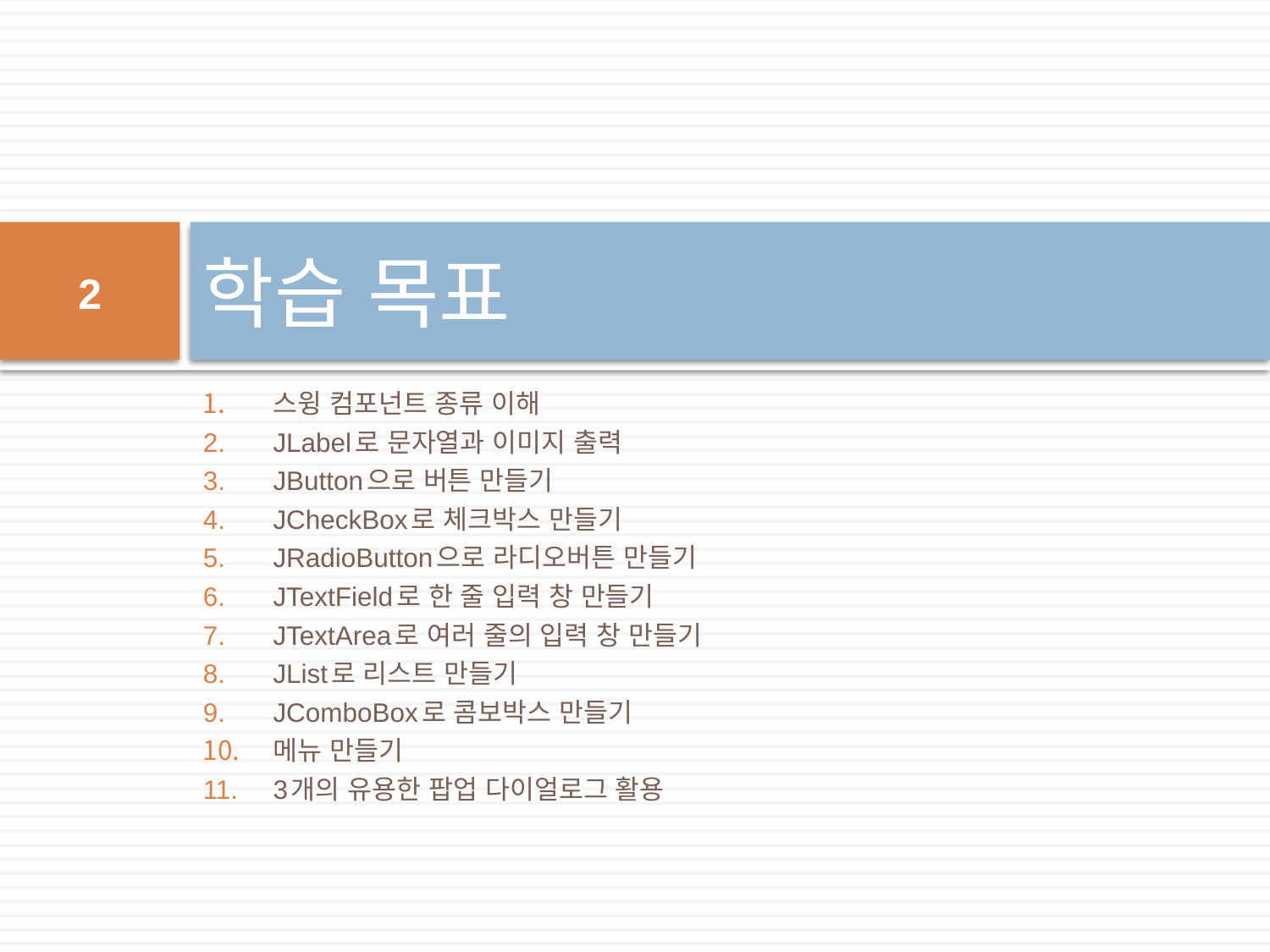

# 학습 목표
2
스윙 컴포넌트 종류 이해
JLabel로 문자열과 이미지 출력
JButton으로 버튼 만들기
JCheckBox로 체크박스 만들기
JRadioButton으로 라디오버튼 만들기
JTextField로 한 줄 입력 창 만들기
JTextArea로 여러 줄의 입력 창 만들기
JList로 리스트 만들기
JComboBox로 콤보박스 만들기
메뉴 만들기
3개의 유용한 팝업 다이얼로그 활용